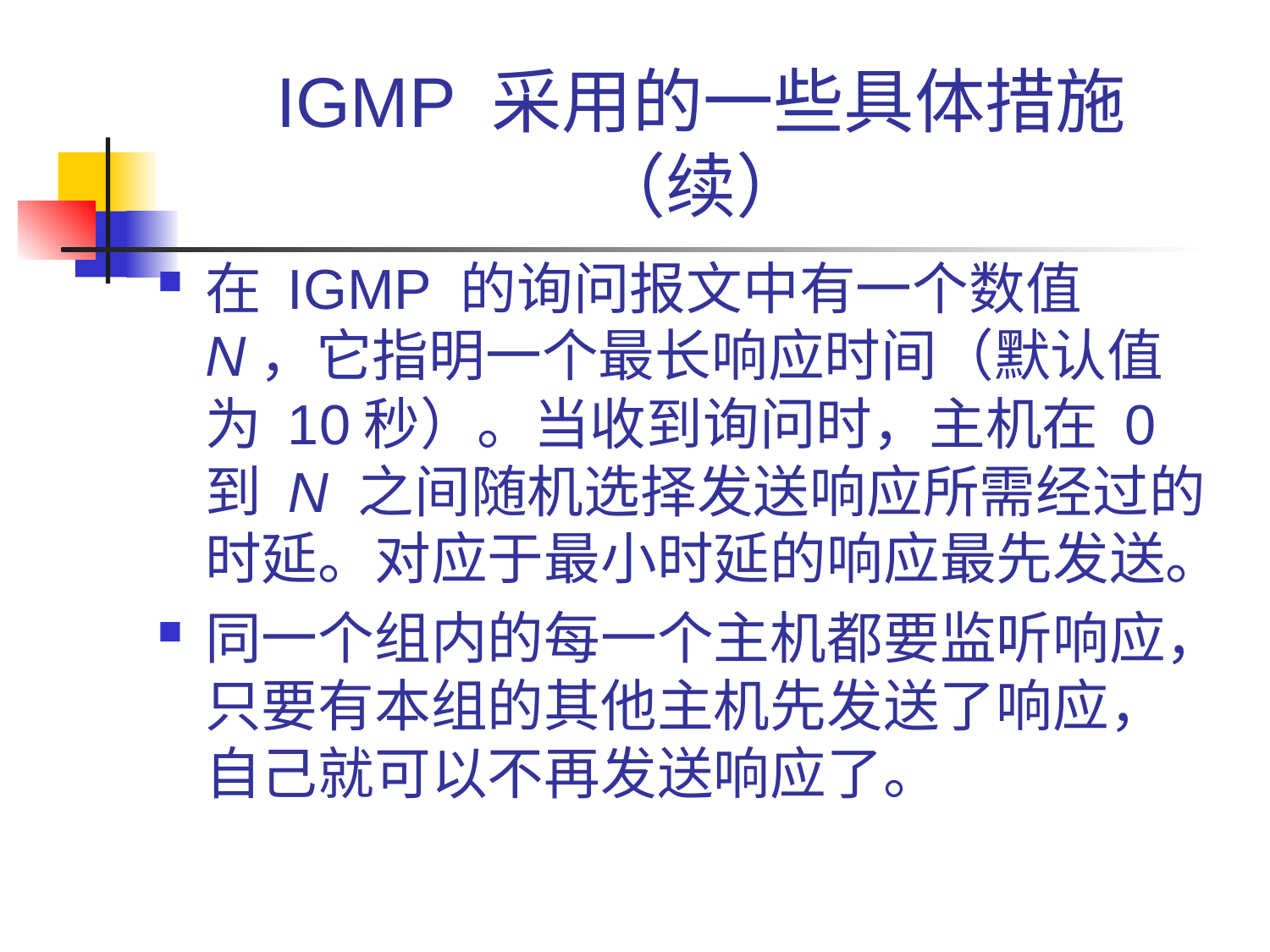

# IGMP 采用的一些具体措施（续）
在 IGMP 的询问报文中有一个数值 N，它指明一个最长响应时间（默认值为 10秒）。当收到询问时，主机在 0 到 N 之间随机选择发送响应所需经过的时延。对应于最小时延的响应最先发送。
同一个组内的每一个主机都要监听响应，只要有本组的其他主机先发送了响应，自己就可以不再发送响应了。